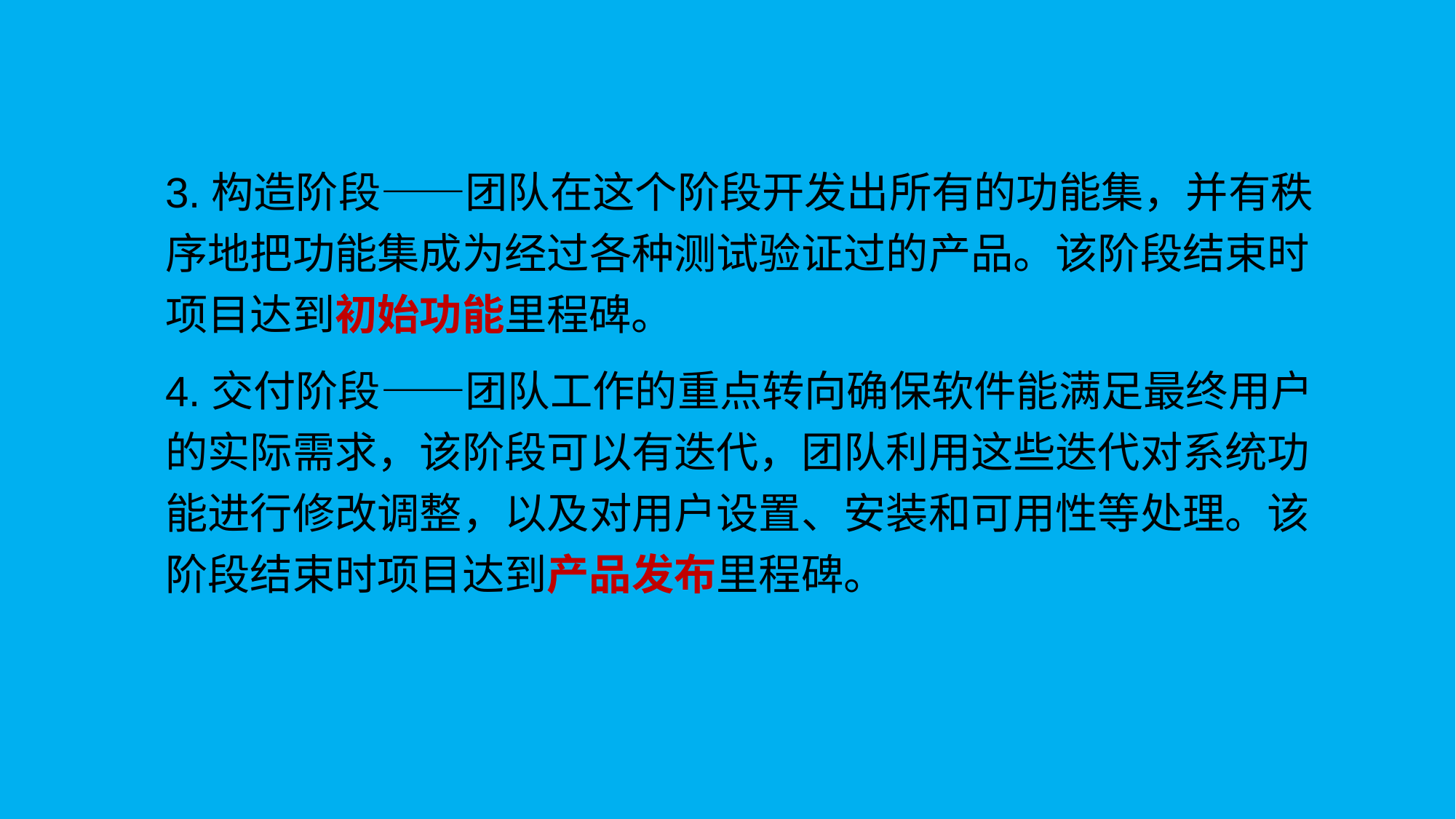

3.构造阶段——团队在这个阶段开发出所有的功能集，并有秩序地把功能集成为经过各种测试验证过的产品。该阶段结束时项目达到初始功能里程碑。
4.交付阶段——团队工作的重点转向确保软件能满足最终用户的实际需求，该阶段可以有迭代，团队利用这些迭代对系统功能进行修改调整，以及对用户设置、安装和可用性等处理。该阶段结束时项目达到产品发布里程碑。